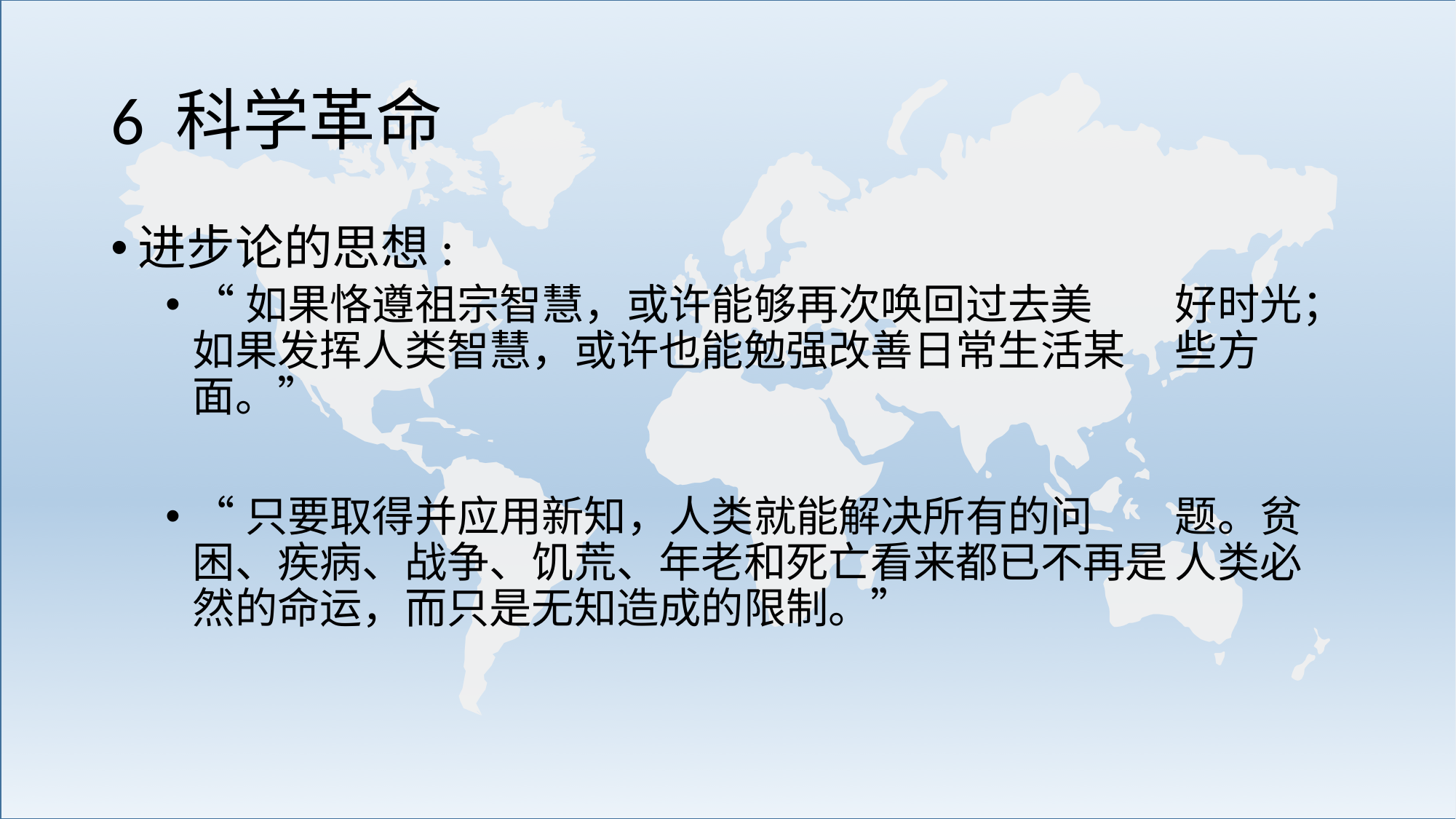

# 6 科学革命
进步论的思想:
“如果恪遵祖宗智慧，或许能够再次唤回过去美	好时光；如果发挥人类智慧，或许也能勉强改善日常生活某	些方面。”

“只要取得并应用新知，人类就能解决所有的问	题。贫困、疾病、战争、饥荒、年老和死亡看来都已不再是	人类必然的命运，而只是无知造成的限制。”